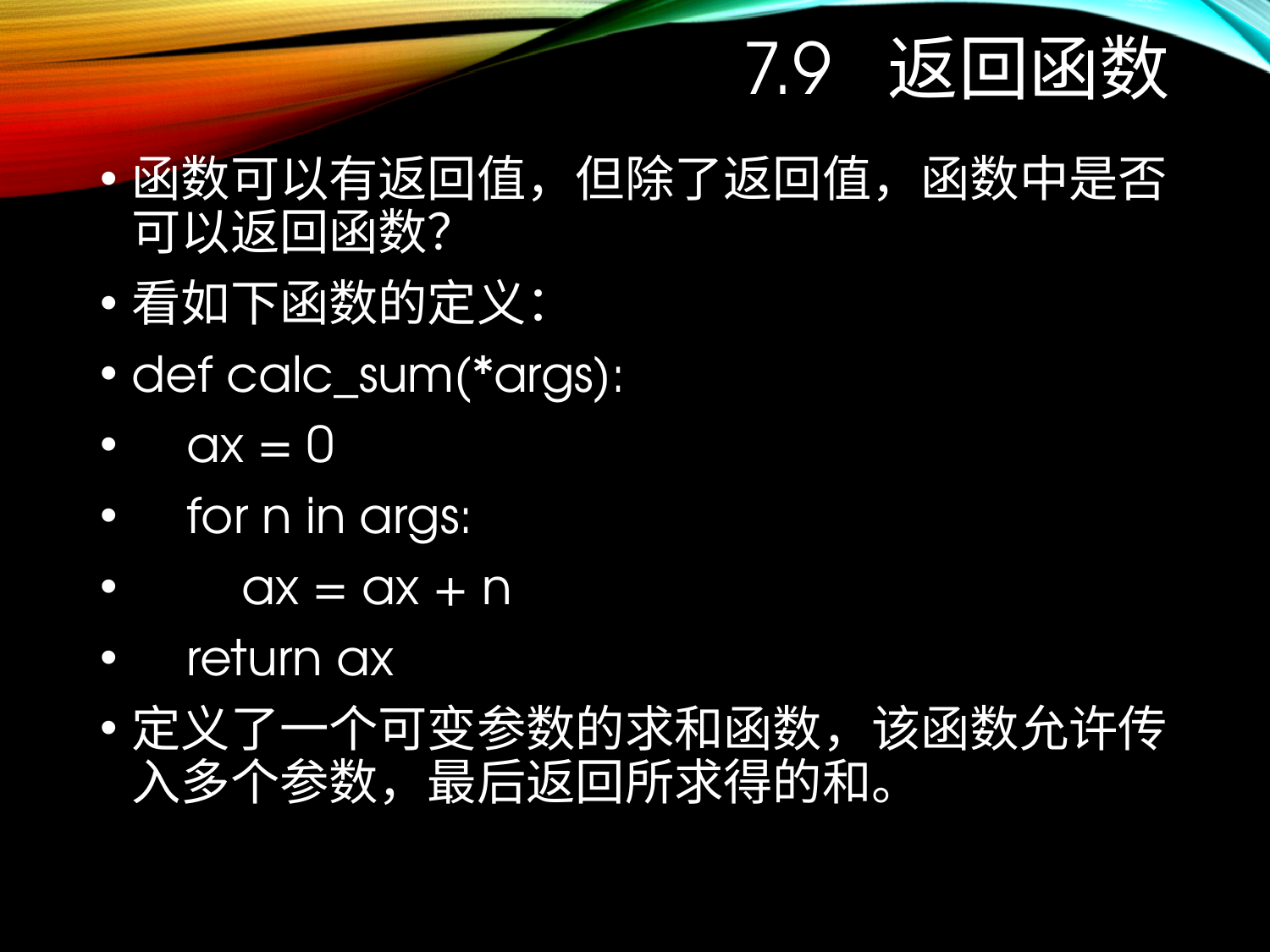

# 7.9  返回函数
函数可以有返回值，但除了返回值，函数中是否可以返回函数？
看如下函数的定义：
def calc_sum(*args):
    ax = 0
    for n in args:
        ax = ax + n
    return ax
定义了一个可变参数的求和函数，该函数允许传入多个参数，最后返回所求得的和。